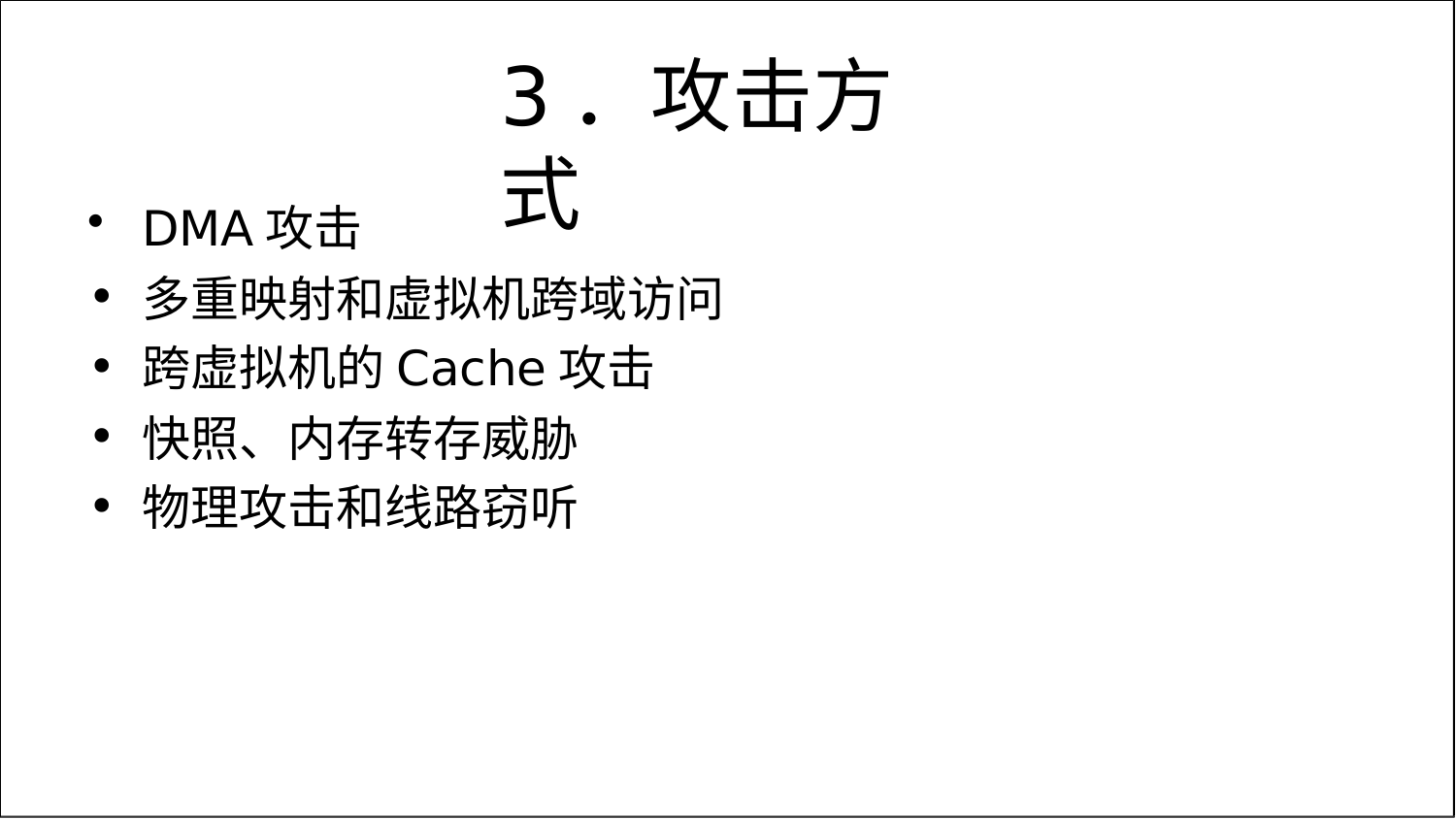

# 3．攻击方式
DMA攻击
多重映射和虚拟机跨域访问
跨虚拟机的Cache攻击
快照、内存转存威胁
物理攻击和线路窃听